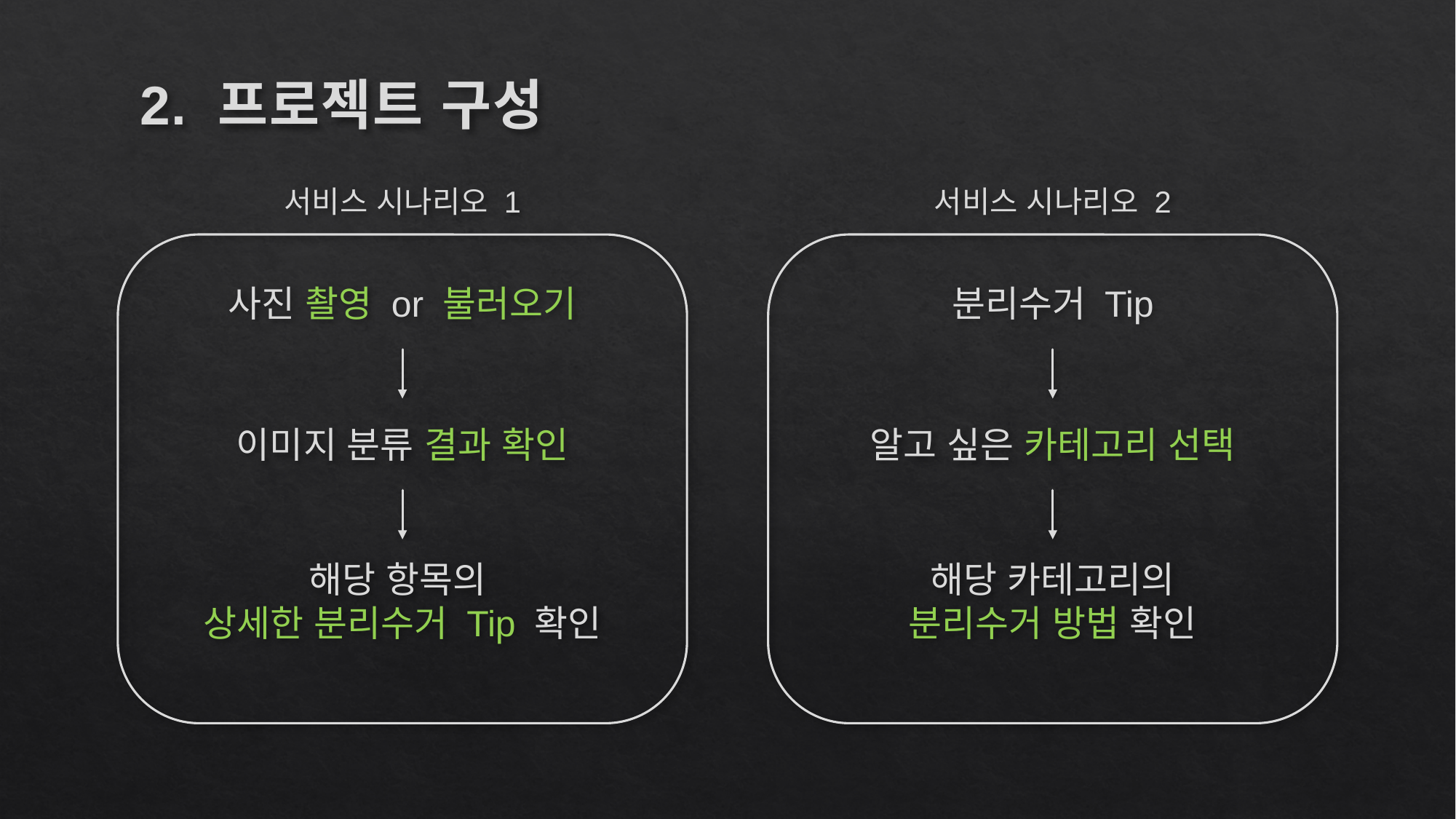

# 2. 프로젝트 구성
서비스 시나리오 1
서비스 시나리오 2

사진 촬영 or 불러오기
분리수거 Tip
이미지 분류 결과 확인
알고 싶은 카테고리 선택
해당 카테고리의
분리수거 방법 확인
해당 항목의
상세한 분리수거 Tip 확인